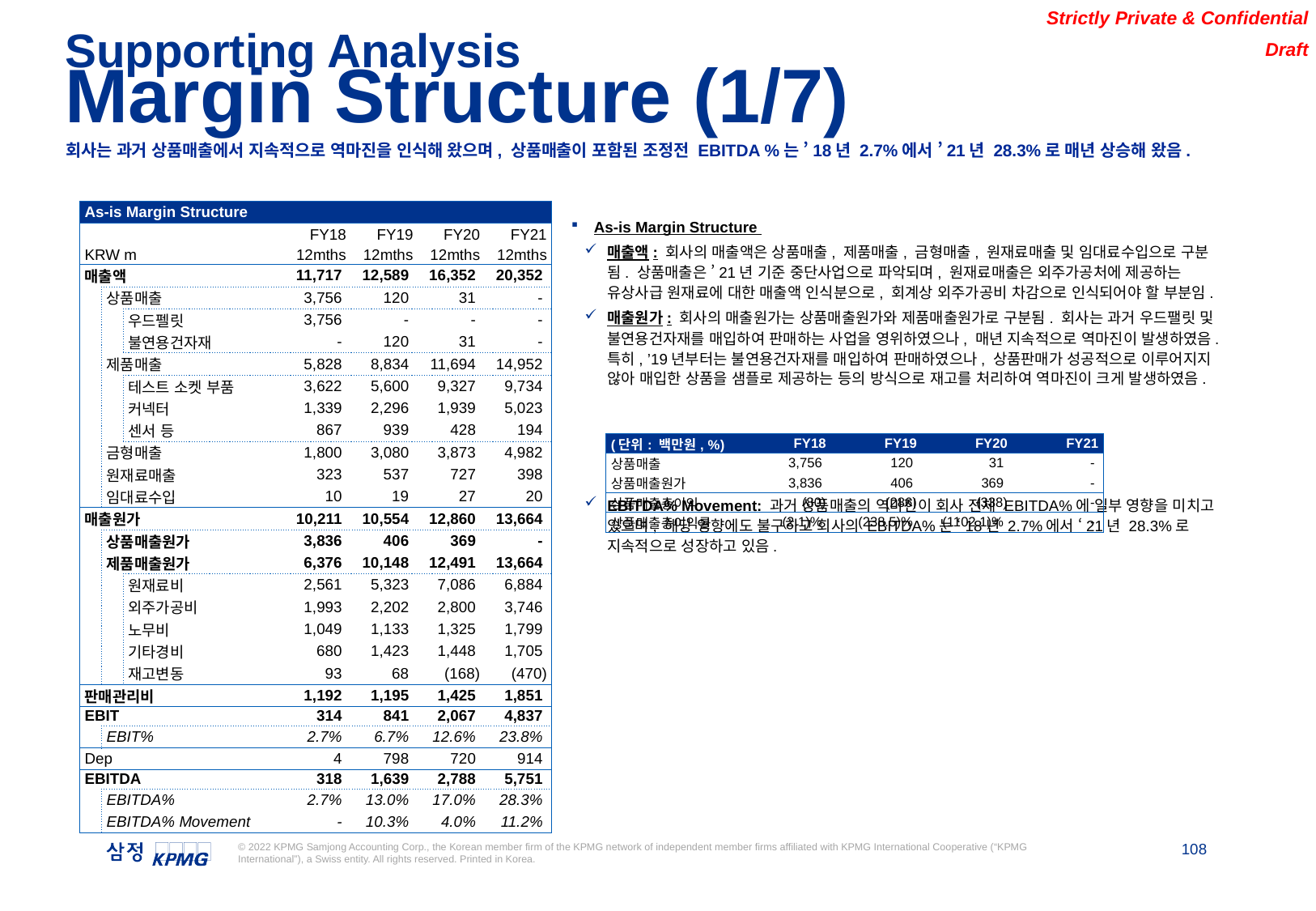

Supporting Analysis
Margin Structure (1/7)
회사는 과거 상품매출에서 지속적으로 역마진을 인식해 왔으며, 상품매출이 포함된 조정전 EBITDA %는 ’18년 2.7%에서 ’21년 28.3%로 매년 상승해 왔음.
| As-is Margin Structure |  |  |  |  |  |  |  |
| --- | --- | --- | --- | --- | --- | --- | --- |
|  |  |  |  | FY18 | FY19 | FY20 | FY21 |
| KRW m |  |  |  | 12mths | 12mths | 12mths | 12mths |
| 매출액 |  |  |  | 11,717 | 12,589 | 16,352 | 20,352 |
|  | 상품매출 |  |  | 3,756 | 120 | 31 | - |
|  |  | 우드펠릿 |  | 3,756 | - | - | - |
|  |  | 불연용건자재 |  | - | 120 | 31 | - |
|  | 제품매출 |  |  | 5,828 | 8,834 | 11,694 | 14,952 |
|  |  | 테스트 소켓 부품 |  | 3,622 | 5,600 | 9,327 | 9,734 |
|  |  | 커넥터 |  | 1,339 | 2,296 | 1,939 | 5,023 |
|  |  | 센서 등 |  | 867 | 939 | 428 | 194 |
|  | 금형매출 |  |  | 1,800 | 3,080 | 3,873 | 4,982 |
|  | 원재료매출 |  |  | 323 | 537 | 727 | 398 |
|  | 임대료수입 |  |  | 10 | 19 | 27 | 20 |
| 매출원가 |  |  |  | 10,211 | 10,554 | 12,860 | 13,664 |
|  | 상품매출원가 |  |  | 3,836 | 406 | 369 | - |
|  | 제품매출원가 |  |  | 6,376 | 10,148 | 12,491 | 13,664 |
|  |  | 원재료비 |  | 2,561 | 5,323 | 7,086 | 6,884 |
|  |  | 외주가공비 |  | 1,993 | 2,202 | 2,800 | 3,746 |
|  |  | 노무비 |  | 1,049 | 1,133 | 1,325 | 1,799 |
|  |  | 기타경비 |  | 680 | 1,423 | 1,448 | 1,705 |
|  |  | 재고변동 |  | 93 | 68 | (168) | (470) |
| 판매관리비 |  |  |  | 1,192 | 1,195 | 1,425 | 1,851 |
| EBIT |  |  |  | 314 | 841 | 2,067 | 4,837 |
|  | EBIT% |  |  | 2.7% | 6.7% | 12.6% | 23.8% |
| Dep |  |  |  | 4 | 798 | 720 | 914 |
| EBITDA |  |  |  | 318 | 1,639 | 2,788 | 5,751 |
|  | EBITDA% |  |  | 2.7% | 13.0% | 17.0% | 28.3% |
|  | EBITDA% Movement |  |  | - | 10.3% | 4.0% | 11.2% |
As-is Margin Structure
매출액: 회사의 매출액은 상품매출, 제품매출, 금형매출, 원재료매출 및 임대료수입으로 구분됨. 상품매출은 ’21년 기준 중단사업으로 파악되며, 원재료매출은 외주가공처에 제공하는 유상사급 원재료에 대한 매출액 인식분으로, 회계상 외주가공비 차감으로 인식되어야 할 부분임.
매출원가: 회사의 매출원가는 상품매출원가와 제품매출원가로 구분됨. 회사는 과거 우드팰릿 및 불연용건자재를 매입하여 판매하는 사업을 영위하였으나, 매년 지속적으로 역마진이 발생하였음. 특히, ’19년부터는 불연용건자재를 매입하여 판매하였으나, 상품판매가 성공적으로 이루어지지 않아 매입한 상품을 샘플로 제공하는 등의 방식으로 재고를 처리하여 역마진이 크게 발생하였음.

EBITDA% Movement: 과거 상품매출의 역마진이 회사 전체 EBITDA%에 일부 영향을 미치고 있으며, 해당 영향에도 불구하고 회사의 EBITDA%는 ‘18년 2.7%에서 ‘21년 28.3%로 지속적으로 성장하고 있음.

| (단위: 백만원, %) | FY18 | FY19 | FY20 | FY21 |
| --- | --- | --- | --- | --- |
| 상품매출 | 3,756 | 120 | 31 | - |
| 상품매출원가 | 3,836 | 406 | 369 | - |
| 상품매출총이익 | (80) | (286) | (338) | - |
| 상품매출총이익률 | (2.1)% | (238.5)% | (1102.1)% | - |